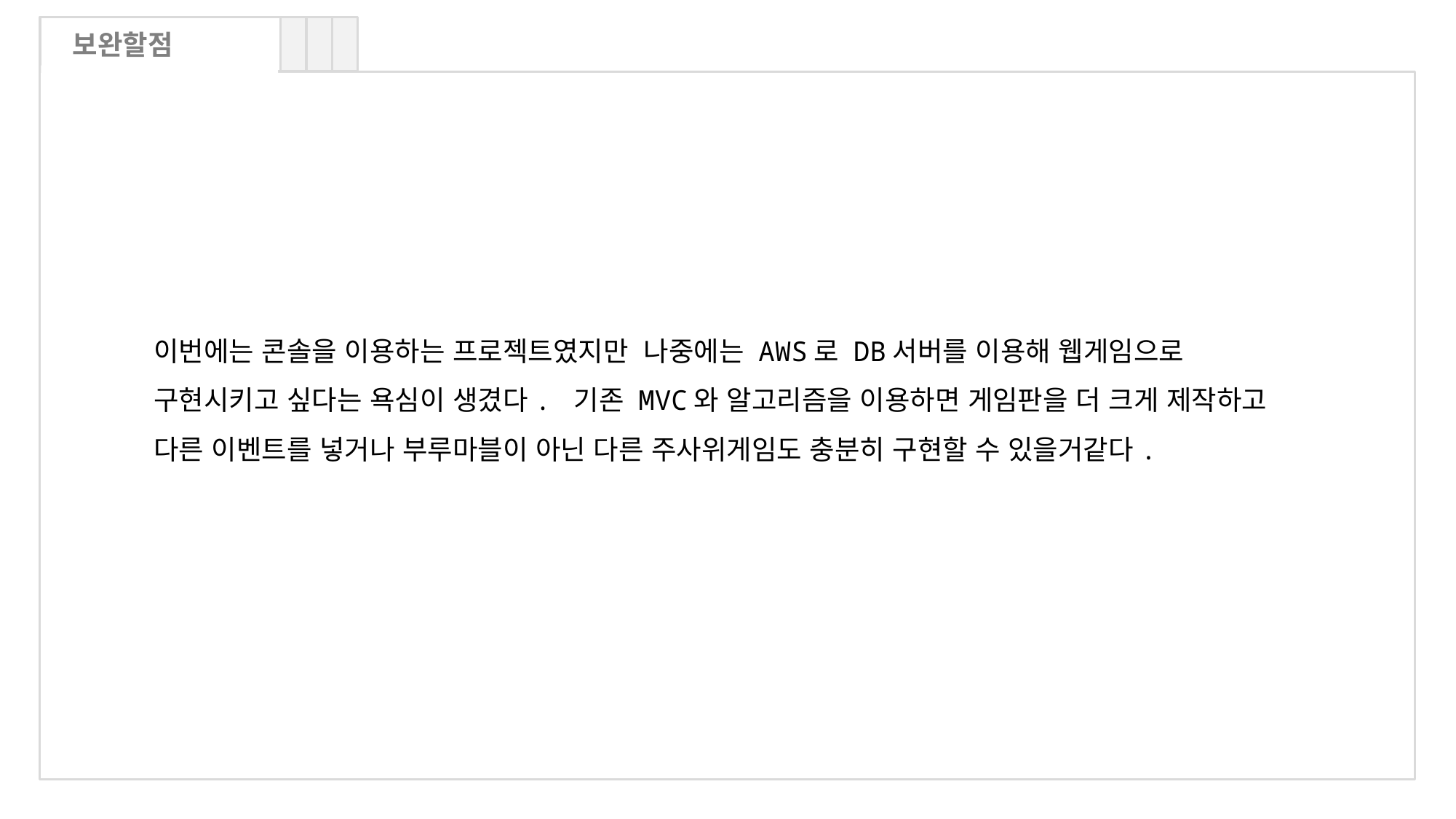

보완할점

이번에는 콘솔을 이용하는 프로젝트였지만  나중에는 AWS로 DB서버를 이용해 웹게임으로
구현시키고 싶다는 욕심이 생겼다. 기존 MVC와 알고리즘을 이용하면 게임판을 더 크게 제작하고
다른 이벤트를 넣거나 부루마블이 아닌 다른 주사위게임도 충분히 구현할 수 있을거같다.